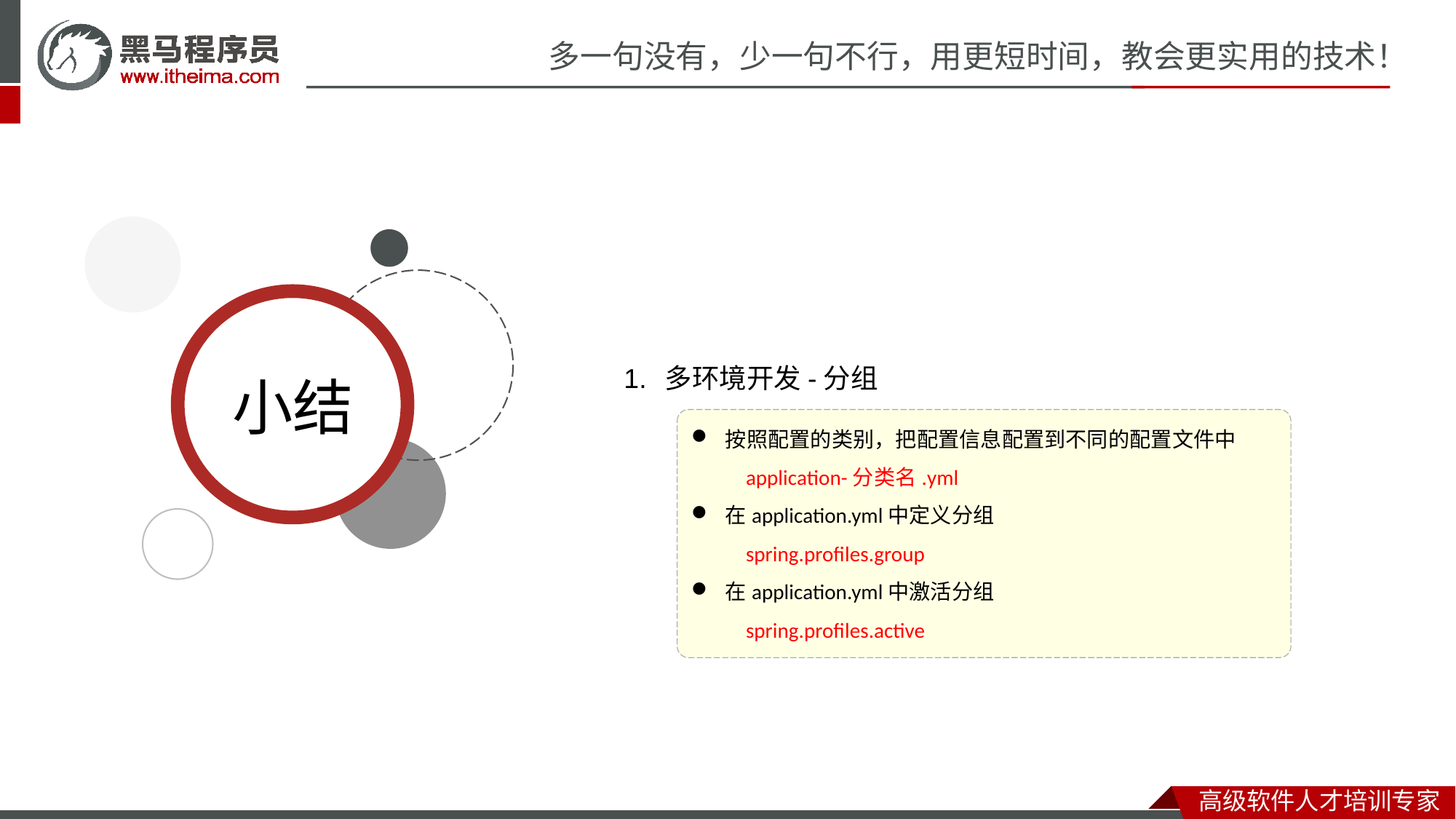

多环境开发-分组
按照配置的类别，把配置信息配置到不同的配置文件中
application-分类名.yml
在application.yml中定义分组
spring.profiles.group
在application.yml中激活分组
spring.profiles.active